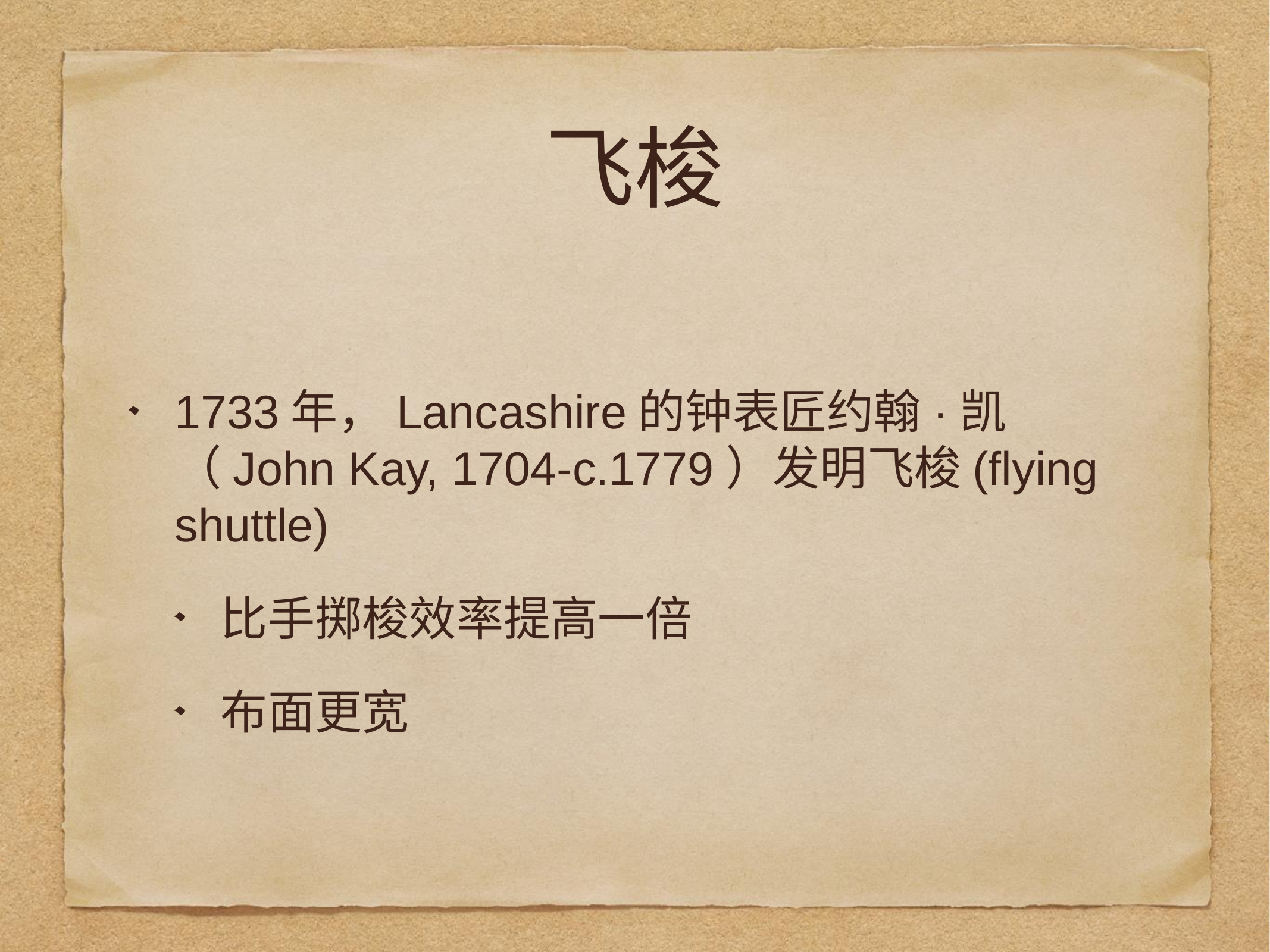

# 飞梭
1733年，Lancashire的钟表匠约翰·凯（John Kay, 1704-c.1779）发明飞梭(flying shuttle)
比手掷梭效率提高一倍
布面更宽